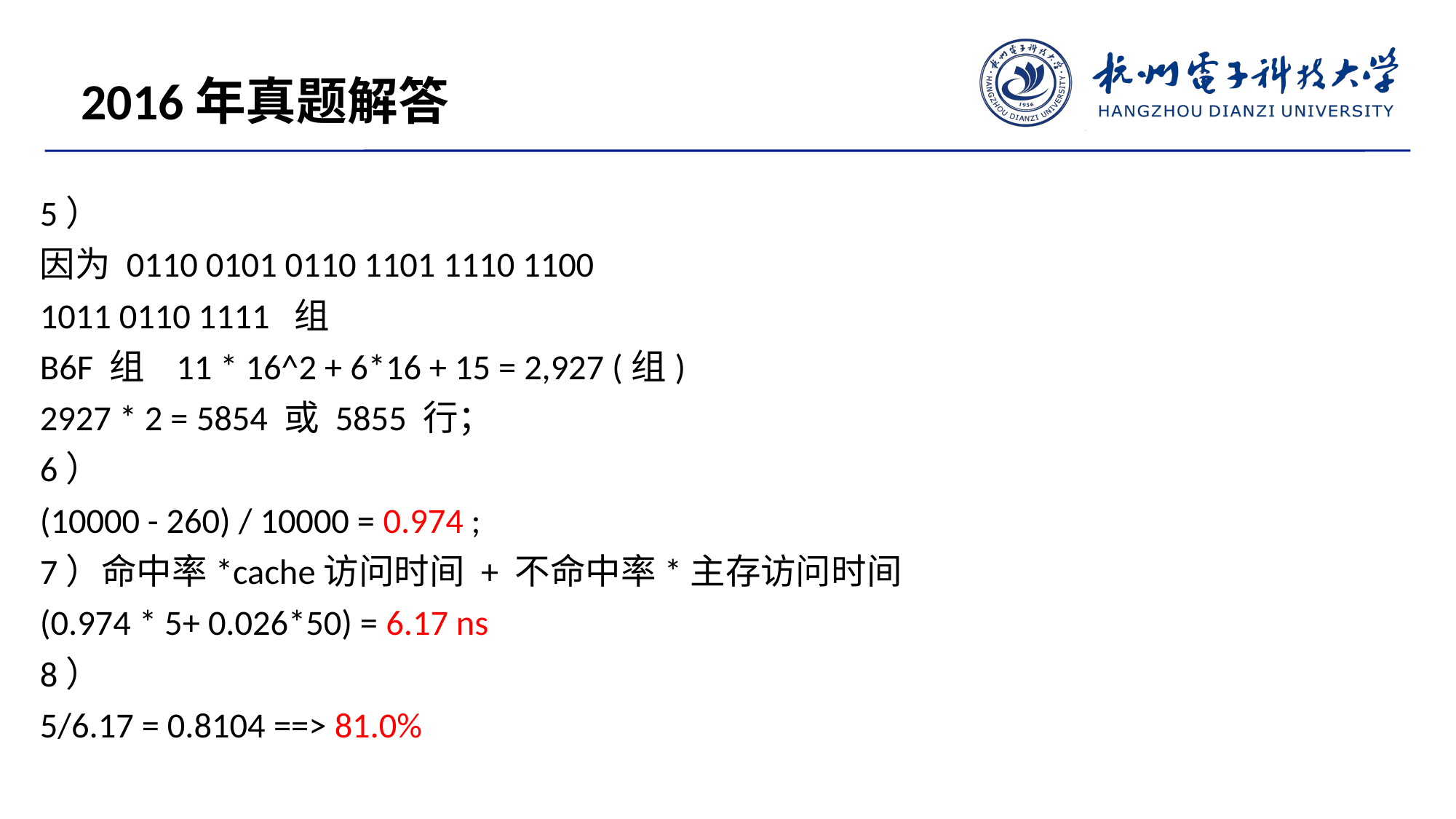

2016年真题解答

5）
因为 0110 0101 0110 1101 1110 1100
1011 0110 1111  组
B6F 组   11 * 16^2 + 6*16 + 15 = 2,927 (组)
2927 * 2 = 5854 或 5855 行；
6）
(10000 - 260) / 10000 = 0.974 ;
7）命中率*cache访问时间 + 不命中率*主存访问时间
(0.974 * 5+ 0.026*50) = 6.17 ns
8）
5/6.17 = 0.8104 ==> 81.0%